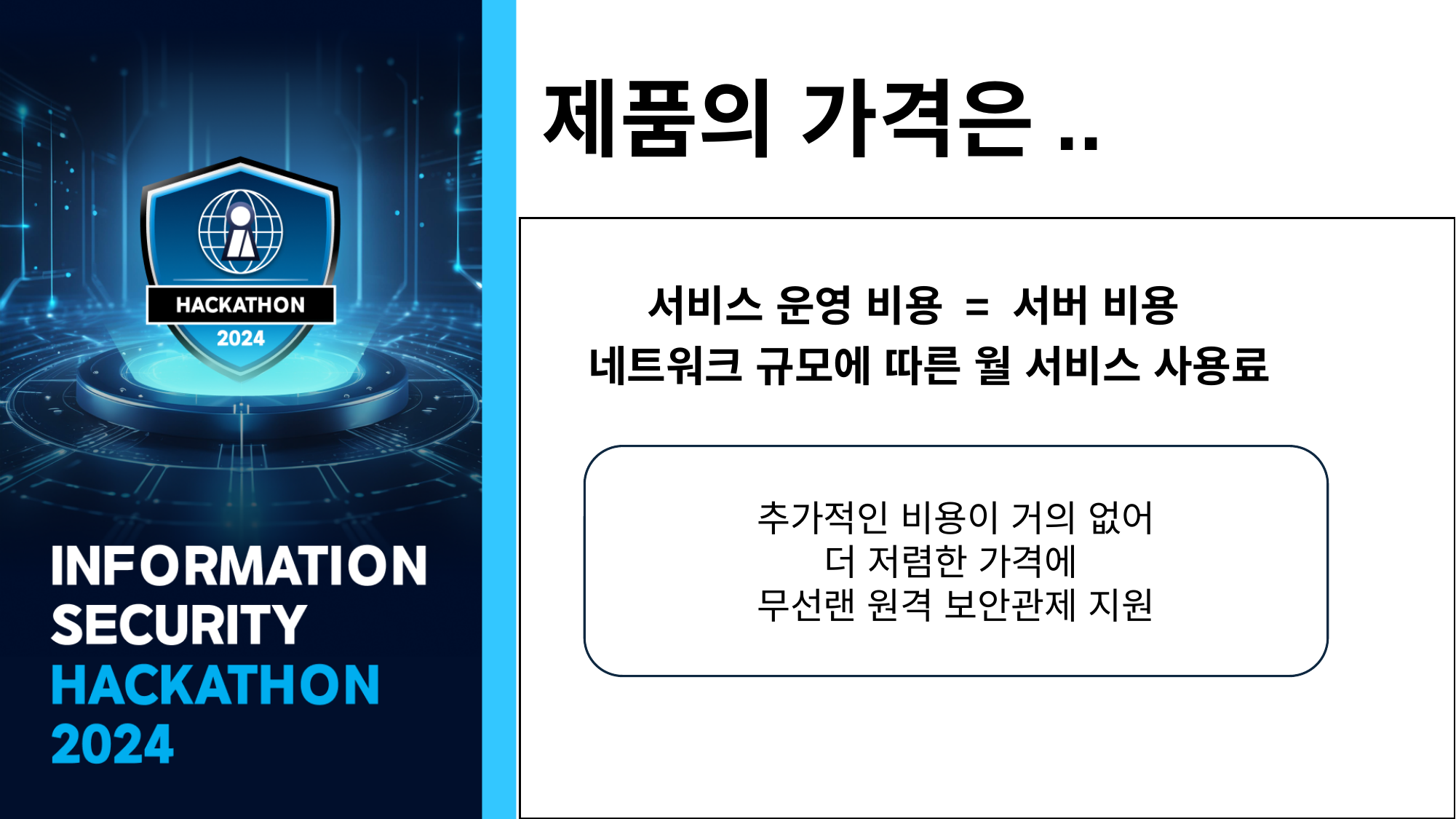

# 제품의 가격은..

         서비스 운영 비용 = 서버 비용
    네트워크 규모에 따른 월 서비스 사용료

추가적인 비용이 거의 없어
더 저렴한 가격에
무선랜 원격 보안관제 지원